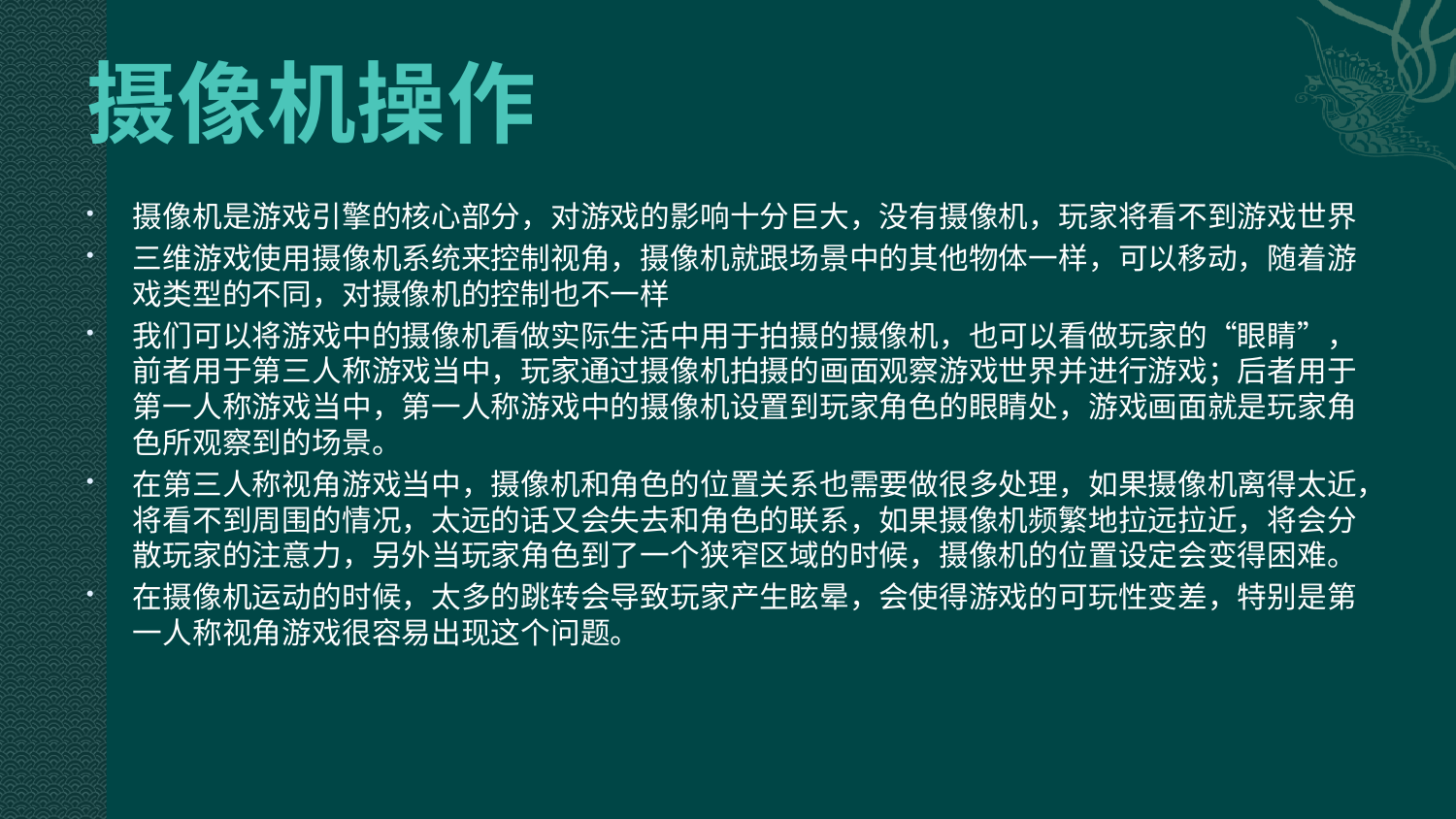

# 摄像机操作
摄像机是游戏引擎的核心部分，对游戏的影响十分巨大，没有摄像机，玩家将看不到游戏世界
三维游戏使用摄像机系统来控制视角，摄像机就跟场景中的其他物体一样，可以移动，随着游戏类型的不同，对摄像机的控制也不一样
我们可以将游戏中的摄像机看做实际生活中用于拍摄的摄像机，也可以看做玩家的“眼睛”，前者用于第三人称游戏当中，玩家通过摄像机拍摄的画面观察游戏世界并进行游戏；后者用于第一人称游戏当中，第一人称游戏中的摄像机设置到玩家角色的眼睛处，游戏画面就是玩家角色所观察到的场景。
在第三人称视角游戏当中，摄像机和角色的位置关系也需要做很多处理，如果摄像机离得太近，将看不到周围的情况，太远的话又会失去和角色的联系，如果摄像机频繁地拉远拉近，将会分散玩家的注意力，另外当玩家角色到了一个狭窄区域的时候，摄像机的位置设定会变得困难。
在摄像机运动的时候，太多的跳转会导致玩家产生眩晕，会使得游戏的可玩性变差，特别是第一人称视角游戏很容易出现这个问题。